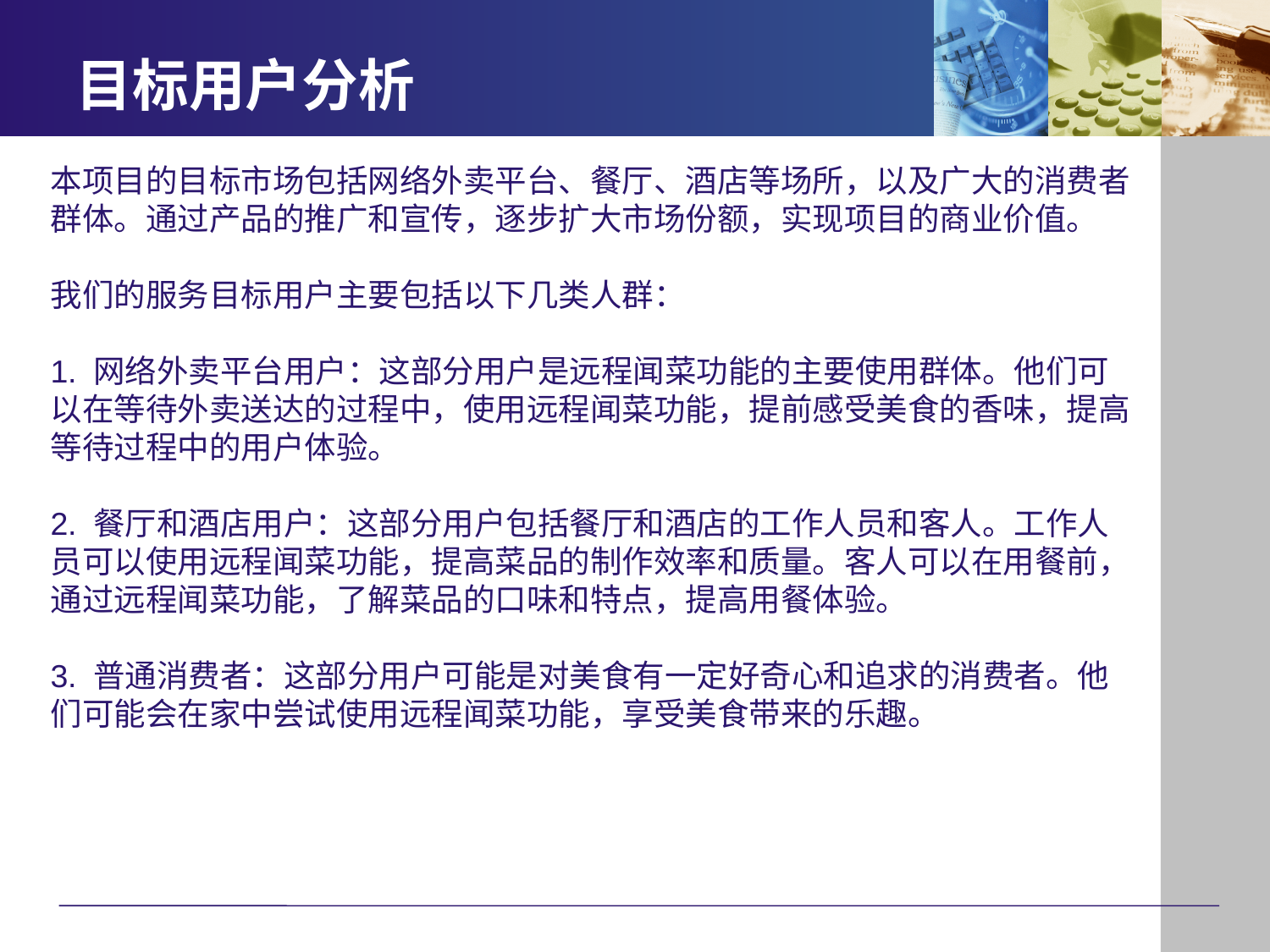

# 目标用户分析
本项目的目标市场包括网络外卖平台、餐厅、酒店等场所，以及广大的消费者群体。通过产品的推广和宣传，逐步扩大市场份额，实现项目的商业价值。

我们的服务目标用户主要包括以下几类人群：

1. 网络外卖平台用户：这部分用户是远程闻菜功能的主要使用群体。他们可以在等待外卖送达的过程中，使用远程闻菜功能，提前感受美食的香味，提高等待过程中的用户体验。

2. 餐厅和酒店用户：这部分用户包括餐厅和酒店的工作人员和客人。工作人员可以使用远程闻菜功能，提高菜品的制作效率和质量。客人可以在用餐前，通过远程闻菜功能，了解菜品的口味和特点，提高用餐体验。

3. 普通消费者：这部分用户可能是对美食有一定好奇心和追求的消费者。他们可能会在家中尝试使用远程闻菜功能，享受美食带来的乐趣。